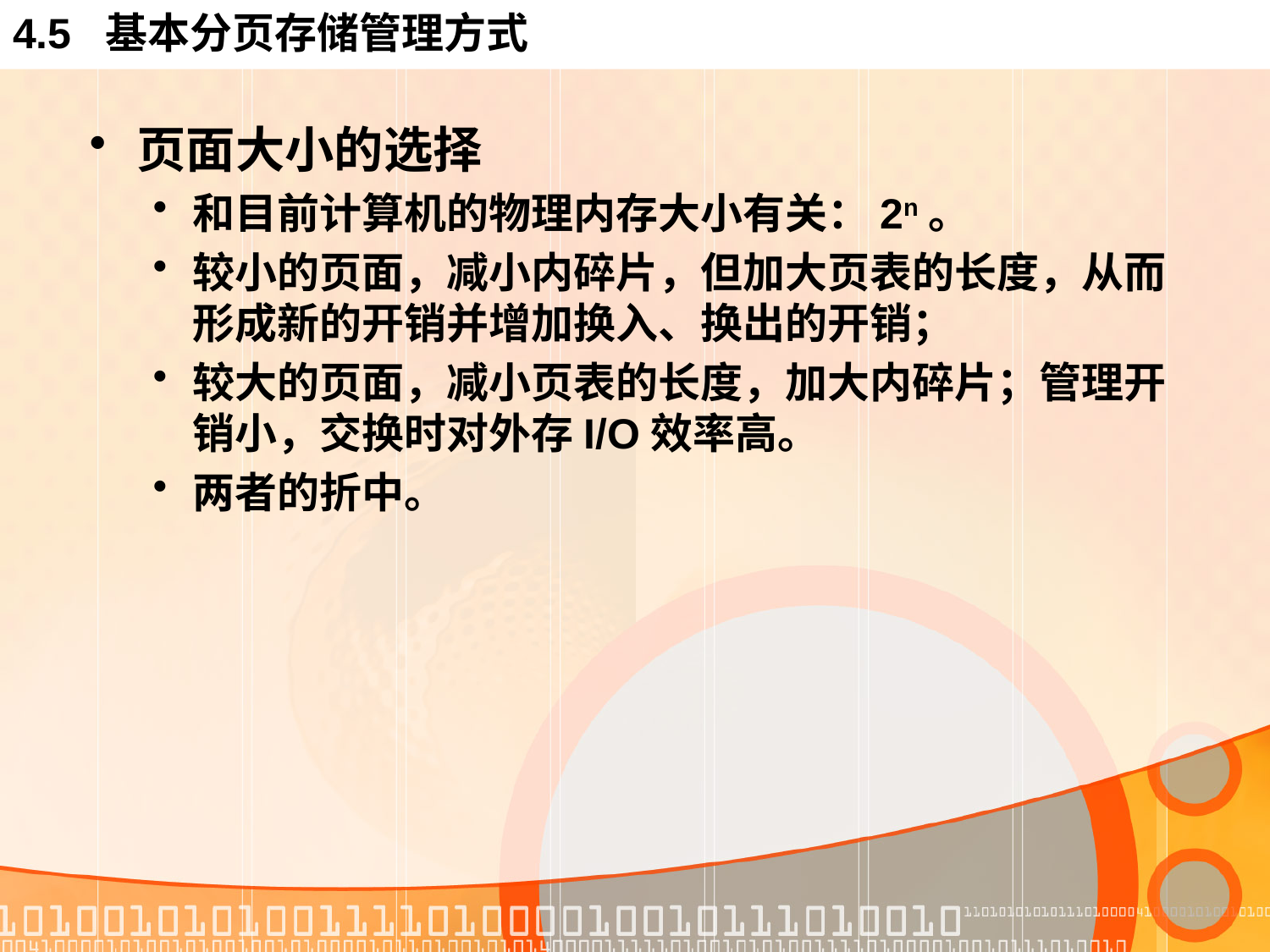

# 4.5  基本分页存储管理方式
页面大小的选择
和目前计算机的物理内存大小有关：2n。
较小的页面，减小内碎片，但加大页表的长度，从而形成新的开销并增加换入、换出的开销；
较大的页面，减小页表的长度，加大内碎片；管理开销小，交换时对外存I/O效率高。
两者的折中。